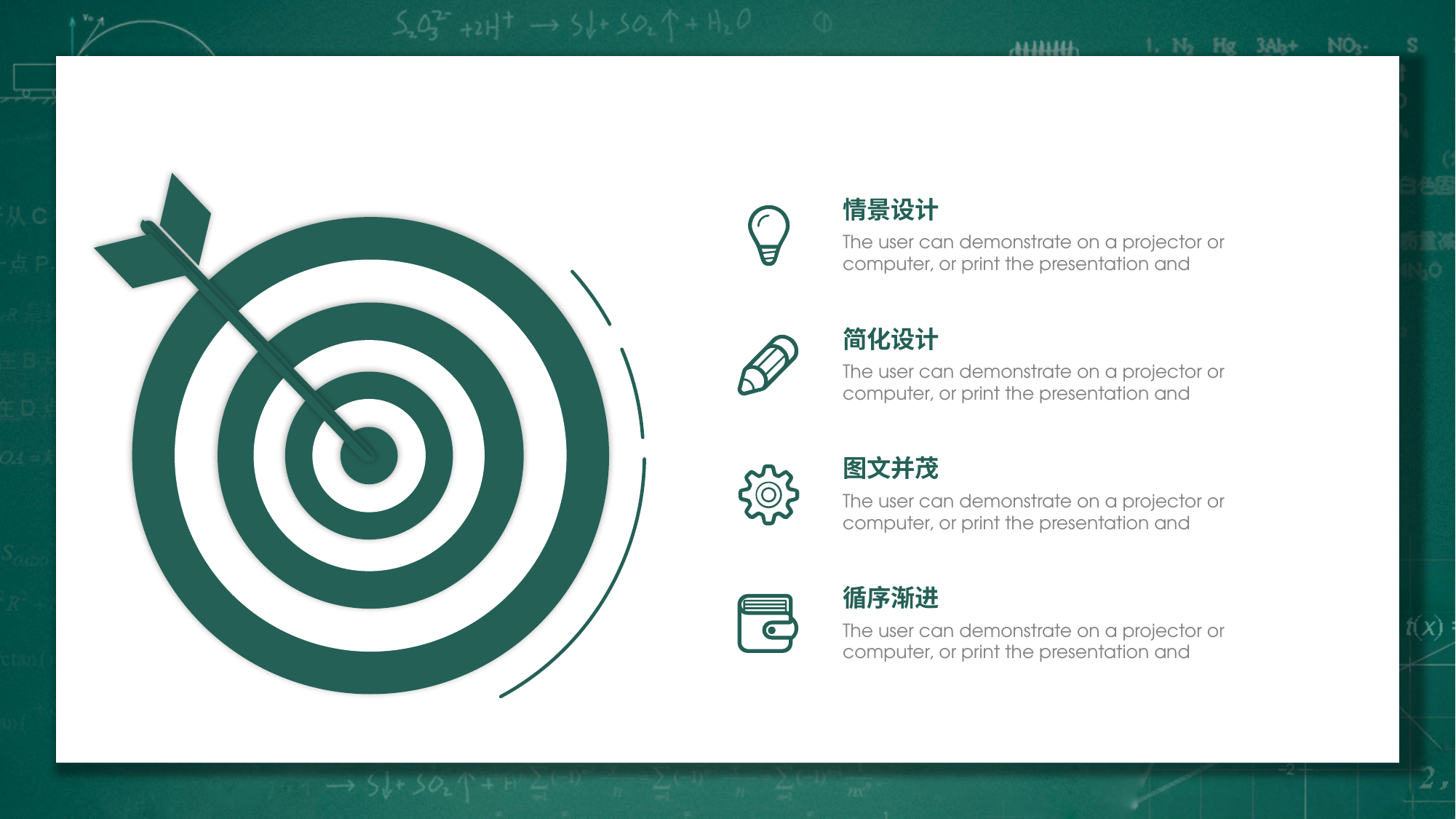

情景设计
The user can demonstrate on a projector or computer, or print the presentation and

简化设计
The user can demonstrate on a projector or computer, or print the presentation and

图文并茂
The user can demonstrate on a projector or computer, or print the presentation and

循序渐进
The user can demonstrate on a projector or computer, or print the presentation and